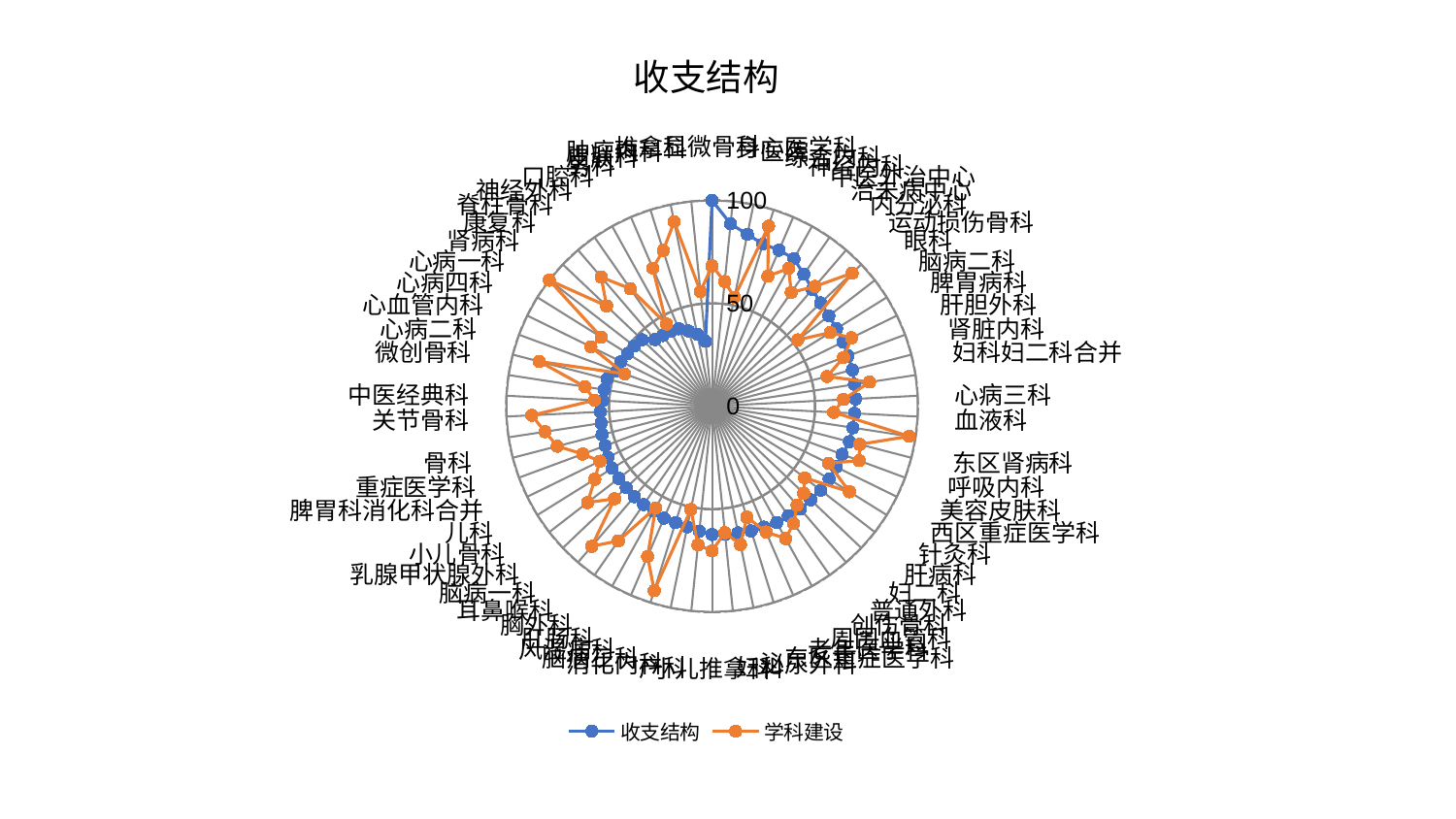

### Chart: 收支结构

| Category | 收支结构 | 学科建设 |
|---|---|---|
| 显微骨科 | 100.0 | 68.14479868972332 |
| 身心医学科 | 89.04071275067695 | 60.85298085564142 |
| 医院 | 85.23960594047163 | 54.05932931801707 |
| 综合内科 | 82.60736028301628 | 91.63290281785682 |
| 神经内科 | 82.50658570630259 | 68.68424552554288 |
| 中医外治中心 | 81.95772027032227 | 76.57862940862998 |
| 治未病中心 | 78.06618226390778 | 67.36015094945543 |
| 内分泌科 | 74.76655992100592 | 76.6823035635177 |
| 运动损伤骨科 | 72.85504866433321 | 93.84416182872948 |
| 眼科 | 71.75127443105278 | 52.66342943070468 |
| 脑病二科 | 71.27177839492617 | 67.64933238618788 |
| 脾胃病科 | 70.85819690810936 | 75.4760438055059 |
| 肝胆外科 | 70.43379805771607 | 68.09551857735364 |
| 肾脏内科 | 70.39914892950556 | 57.74493569923477 |
| 妇科妇二科合并 | 69.94952733310623 | 77.3702080405598 |
| 心病三科 | 69.81881483192981 | 63.875488048969174 |
| 血液科 | 69.27813164073612 | 59.15767843245242 |
| 东区肾病科 | 69.16915837622352 | 96.85860624539184 |
| 呼吸内科 | 68.95915656631885 | 74.04593433497494 |
| 美容皮肤科 | 67.37414739469834 | 76.17575716746923 |
| 西区重症医学科 | 67.02198168640376 | 62.96129608699044 |
| 针灸科 | 66.99383791347651 | 78.62694731556567 |
| 肝病科 | 66.75519813655687 | 56.93490057122049 |
| 妇二科 | 66.05870964290185 | 61.43438310695822 |
| 普通外科 | 65.75739567229171 | 63.428647424115795 |
| 创伤骨科 | 64.8690669502647 | 69.33080647312883 |
| 周围血管科 | 64.68914552886673 | 73.60898790296378 |
| 老年医学科 | 63.9715754476313 | 66.52263665707149 |
| 东区重症医学科 | 63.5157012656142 | 56.488530855935714 |
| 泌尿外科 | 62.838872733103706 | 68.65559317111087 |
| 妇科 | 62.60511066464087 | 61.75353989348231 |
| 小儿推拿科 | 62.35985698179022 | 70.31433175554034 |
| 产科 | 61.12237408443456 | 67.75005581801253 |
| 消化内科 | 59.90324983692183 | 51.21809879980146 |
| 脑病三科 | 59.2612420200778 | 93.8893957821522 |
| 风湿病科 | 59.1862116248995 | 79.42609093064019 |
| 肛肠科 | 58.37937565599917 | 56.4730212461353 |
| 胸外科 | 58.19764731757373 | 79.72480595693118 |
| 耳鼻喉科 | 57.96176997362245 | 89.76315062628541 |
| 脑病一科 | 57.4982594411533 | 65.32363982861447 |
| 乳腺甲状腺外科 | 57.32031995574737 | 76.49817234708702 |
| 小儿骨科 | 57.15237435024652 | 67.14024085849859 |
| 儿科 | 56.326098513938014 | 60.684002987536076 |
| 脾胃科消化科合并 | 55.2851035080978 | 66.9837727845921 |
| 重症医学科 | 55.210158322105706 | 77.64429160798133 |
| 骨科 | 54.45195812233643 | 82.07437946750092 |
| 关节骨科 | 54.35842430242985 | 87.70627095984399 |
| 中医经典科 | 53.17096189891153 | 57.09129019383397 |
| 微创骨科 | 53.05827391269104 | 62.494833144272775 |
| 心病二科 | 52.75932361492173 | 86.65243352750646 |
| 心血管内科 | 49.30788401589847 | 45.284243792529196 |
| 心病四科 | 49.29891523765014 | 65.57568870379559 |
| 心病一科 | 48.31845774644422 | 63.34136109022878 |
| 肾病科 | 47.79780391726713 | 100.0 |
| 康复科 | 46.841285577497636 | 70.70131106674101 |
| 脊柱骨科 | 42.653276990177716 | 82.61963184670111 |
| 神经外科 | 41.81119385579093 | 69.55177401873367 |
| 口腔科 | 41.55176195037345 | 45.66915413979657 |
| 男科 | 40.97464065220491 | 73.02703682953268 |
| 皮肤科 | 38.36187841015871 | 79.26821903645316 |
| 肿瘤内科 | 35.6649941062646 | 91.5093284344847 |
| 推拿科 | 31.702777928633918 | 56.0143584968443 |
59